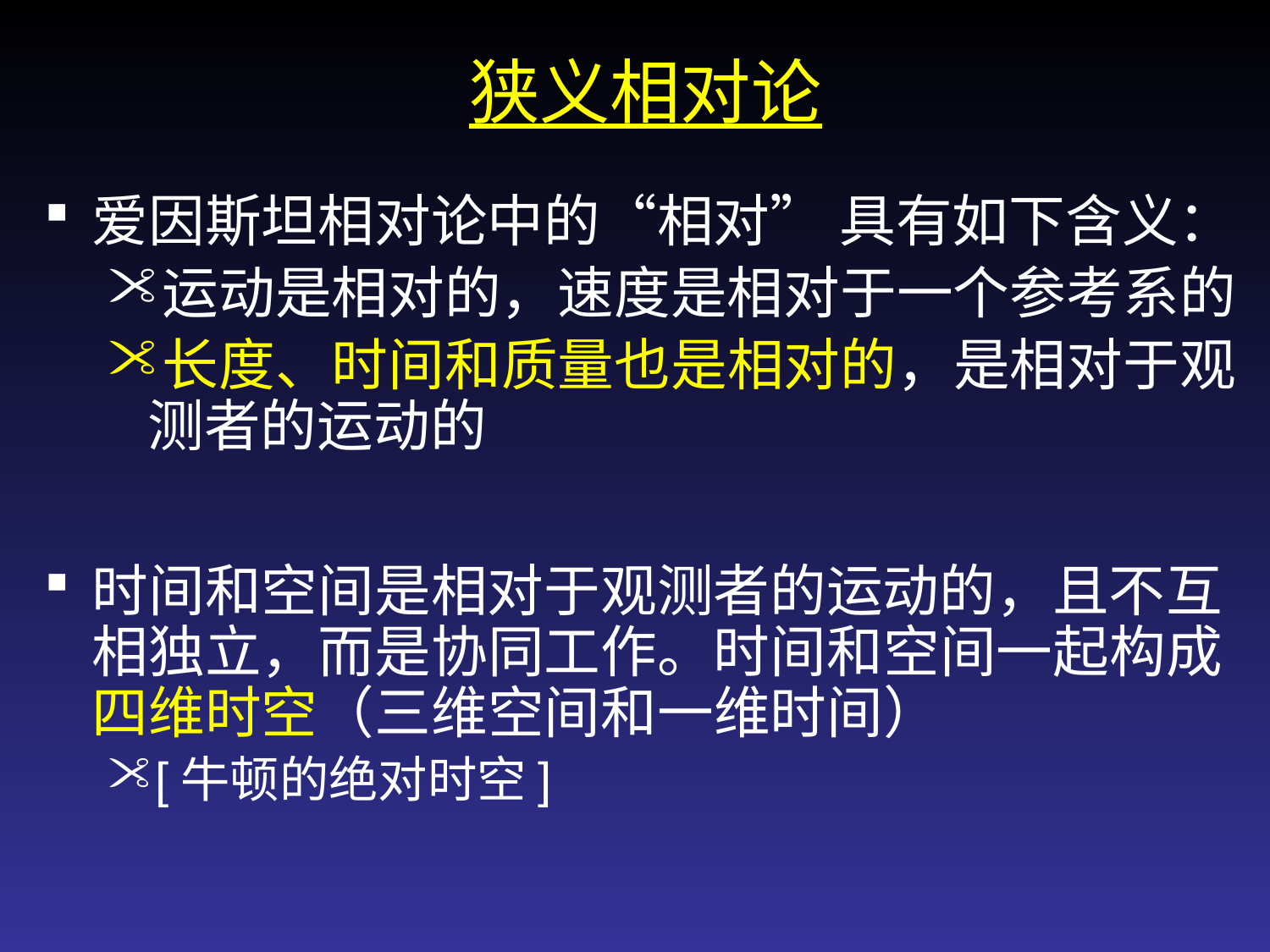

狭义相对论
爱因斯坦相对论中的“相对” 具有如下含义：
运动是相对的，速度是相对于一个参考系的
长度、时间和质量也是相对的，是相对于观测者的运动的

时间和空间是相对于观测者的运动的，且不互相独立，而是协同工作。时间和空间一起构成四维时空（三维空间和一维时间）
[牛顿的绝对时空]